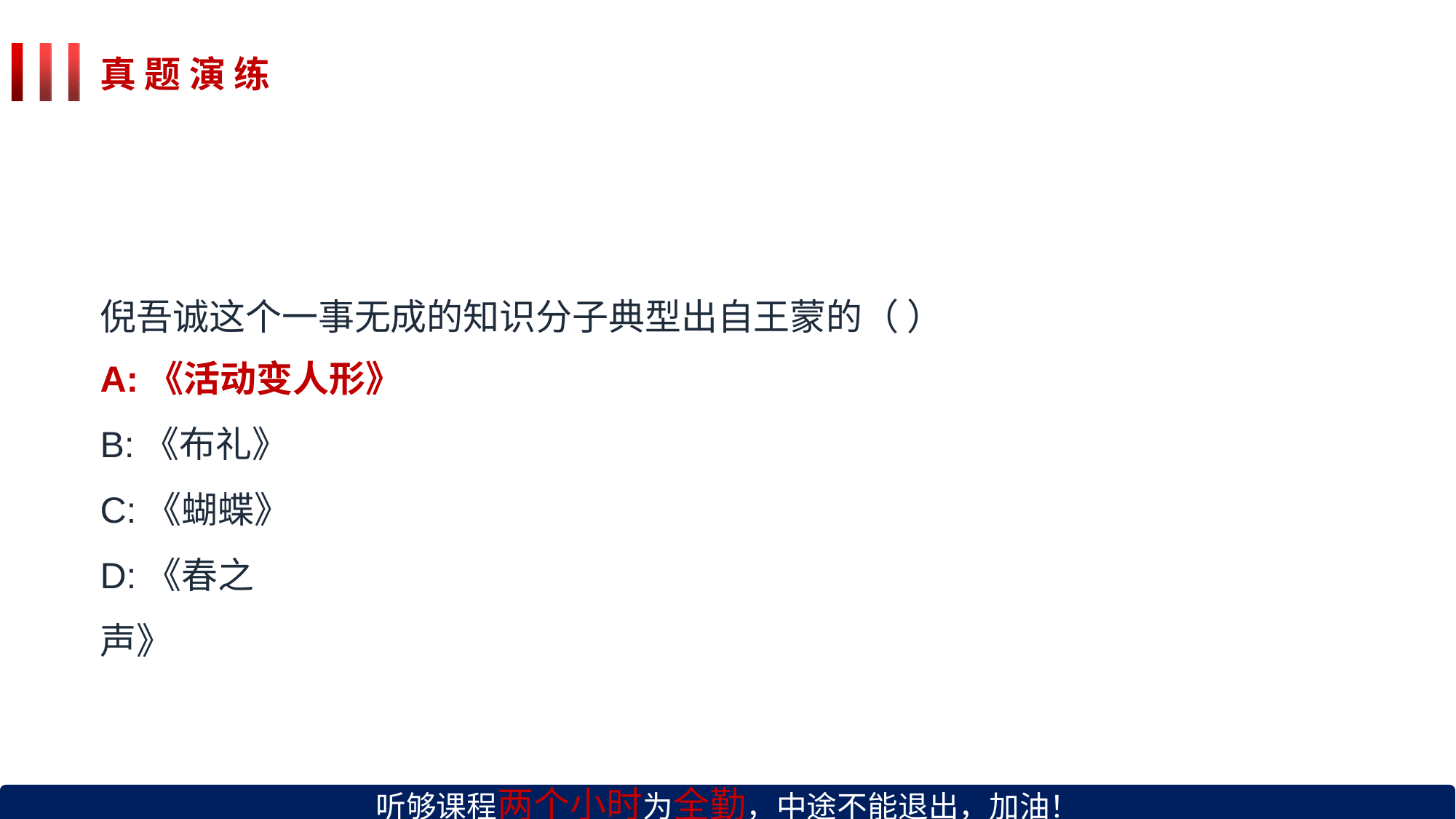

真 题 演 练
倪吾诚这个一事无成的知识分子典型出自王蒙的（ ）
A:《活动变人形》
B:《布礼》
C:《蝴蝶》 D:《春之声》
74

听够课程两个小时为全勤，中途不能退出，加油！